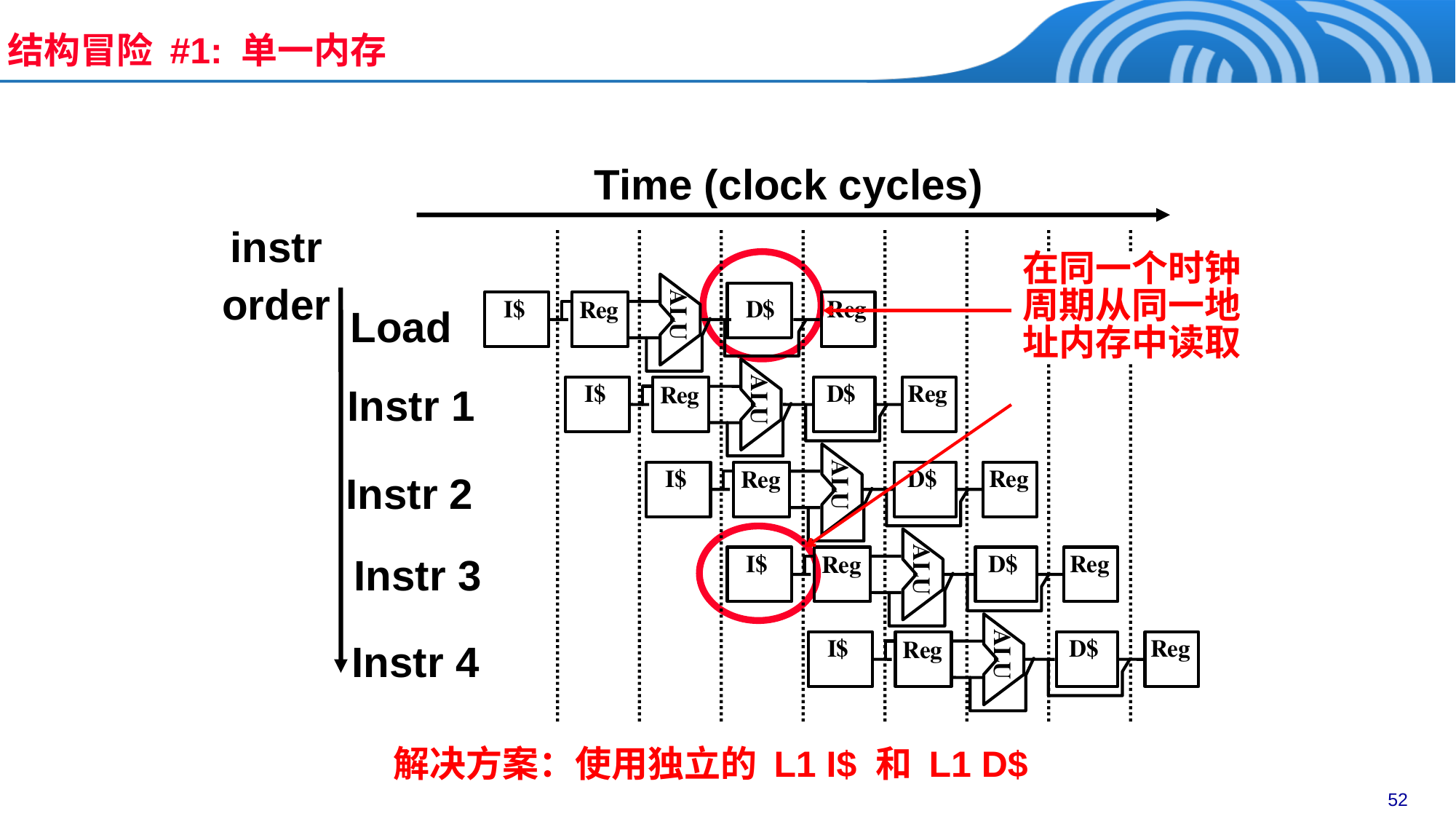

结构冒险 #1: 单一内存
Time (clock cycles)

instr
order

ALU

  I$

  D$
Reg
Reg

Load

ALU

  I$

  D$
Reg
Reg

Instr 1

ALU

  I$

  D$
Reg
Reg

Instr 2

ALU

  I$
  D$
Reg
Reg
Instr 3

ALU

  I$

  D$
Reg
Reg

Instr 4

在同一个时钟周期从同一地址内存中读取
解决方案：使用独立的 L1 I$ 和 L1 D$